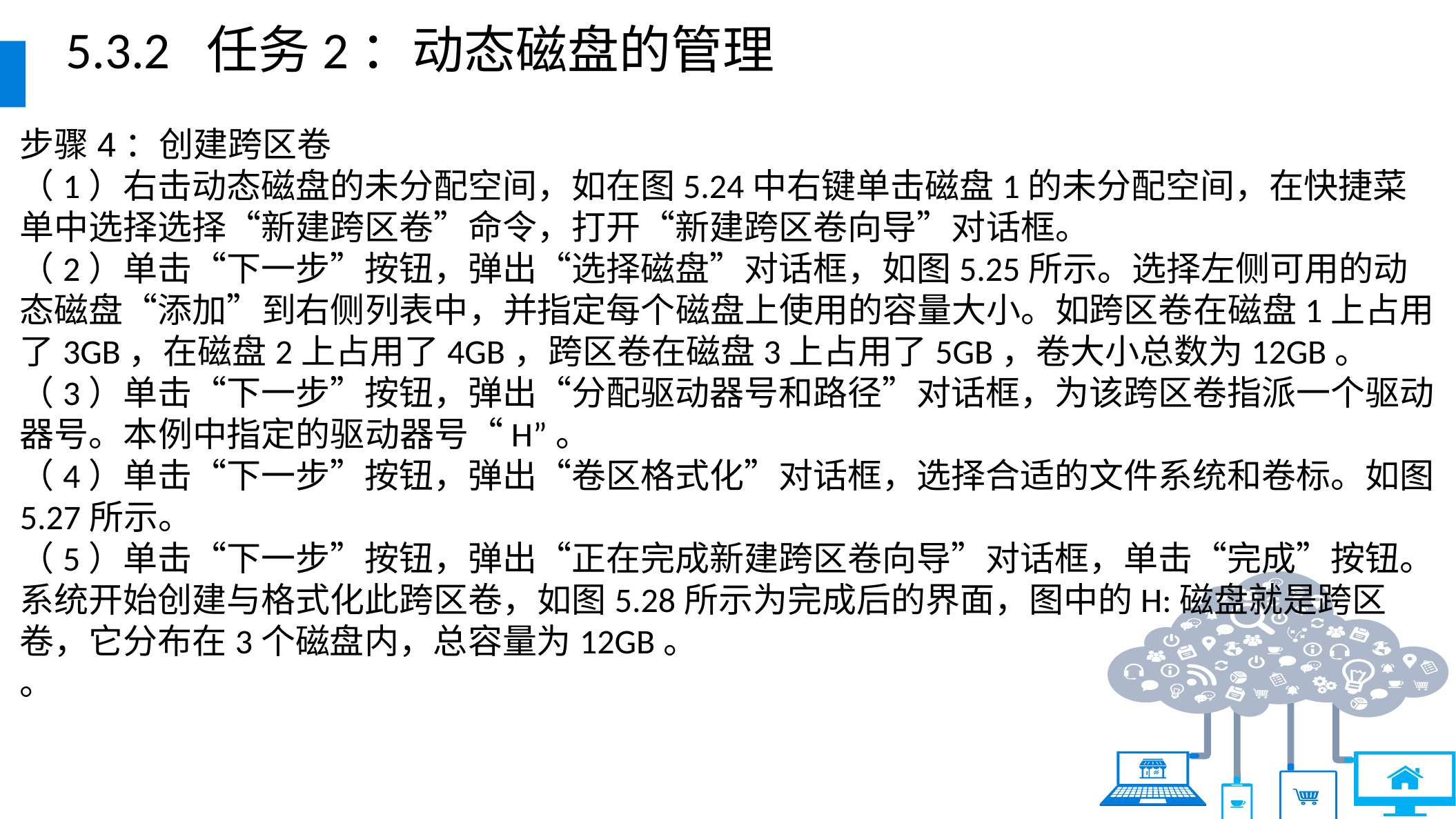

5.3.2  任务2：动态磁盘的管理

步骤4：创建跨区卷
（1）右击动态磁盘的未分配空间，如在图5.24中右键单击磁盘1的未分配空间，在快捷菜单中选择选择“新建跨区卷”命令，打开“新建跨区卷向导”对话框。
（2）单击“下一步”按钮，弹出“选择磁盘”对话框，如图5.25所示。选择左侧可用的动态磁盘“添加”到右侧列表中，并指定每个磁盘上使用的容量大小。如跨区卷在磁盘1上占用了3GB，在磁盘2上占用了4GB，跨区卷在磁盘3上占用了5GB，卷大小总数为12GB。
（3）单击“下一步”按钮，弹出“分配驱动器号和路径”对话框，为该跨区卷指派一个驱动器号。本例中指定的驱动器号“H”。
（4）单击“下一步”按钮，弹出“卷区格式化”对话框，选择合适的文件系统和卷标。如图5.27所示。
（5）单击“下一步”按钮，弹出“正在完成新建跨区卷向导”对话框，单击“完成”按钮。系统开始创建与格式化此跨区卷，如图5.28所示为完成后的界面，图中的H:磁盘就是跨区卷，它分布在3个磁盘内，总容量为12GB。
。